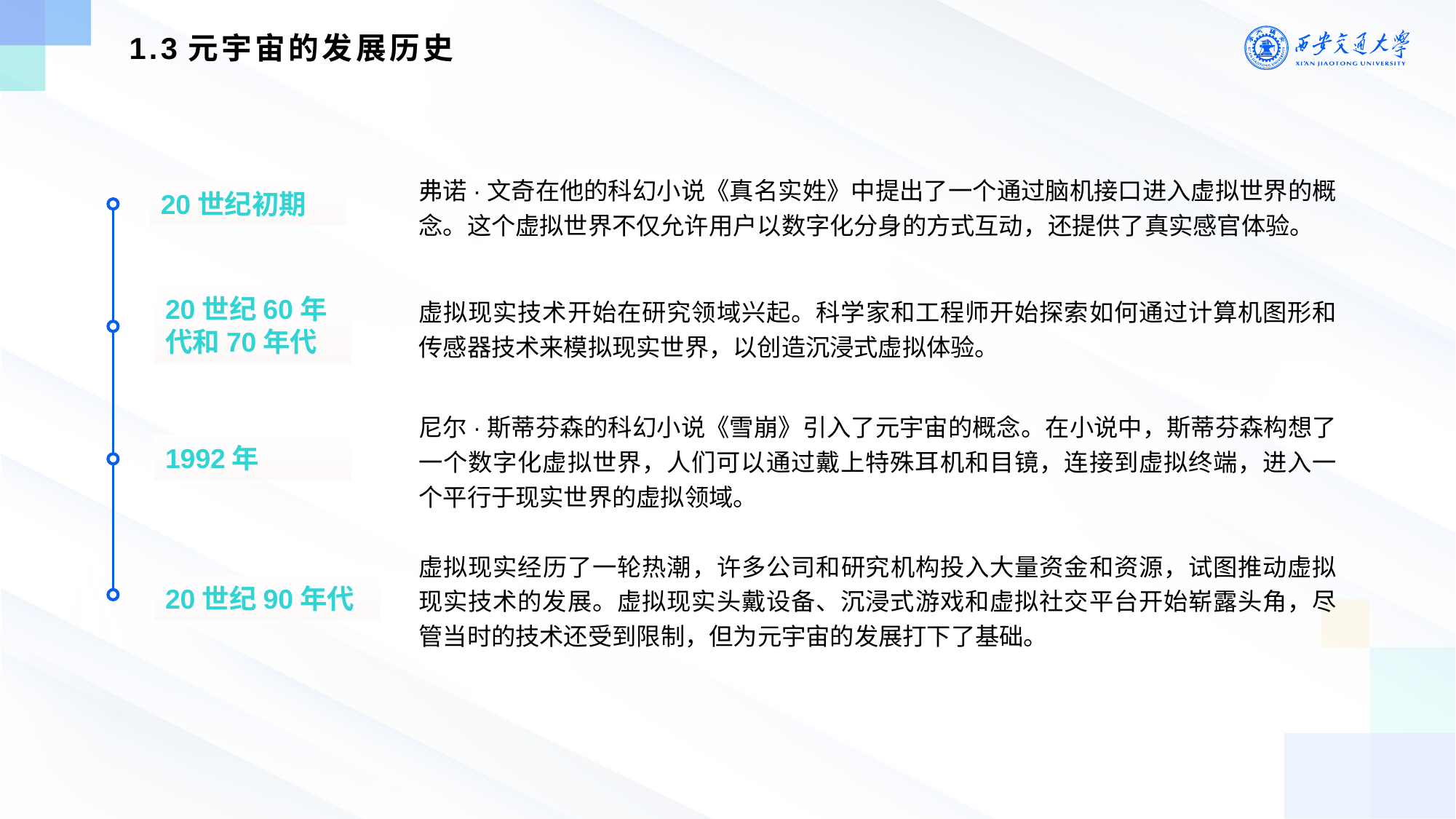

1.3元宇宙的发展历史
弗诺·文奇在他的科幻小说《真名实姓》中提出了一个通过脑机接口进入虚拟世界的概念。这个虚拟世界不仅允许用户以数字化分身的方式互动，还提供了真实感官体验。
20世纪初期

虚拟现实技术开始在研究领域兴起。科学家和工程师开始探索如何通过计算机图形和传感器技术来模拟现实世界，以创造沉浸式虚拟体验。
20世纪60年代和70年代

尼尔·斯蒂芬森的科幻小说《雪崩》引入了元宇宙的概念。在小说中，斯蒂芬森构想了一个数字化虚拟世界，人们可以通过戴上特殊耳机和目镜，连接到虚拟终端，进入一个平行于现实世界的虚拟领域。
1992年

虚拟现实经历了一轮热潮，许多公司和研究机构投入大量资金和资源，试图推动虚拟现实技术的发展。虚拟现实头戴设备、沉浸式游戏和虚拟社交平台开始崭露头角，尽管当时的技术还受到限制，但为元宇宙的发展打下了基础。
20世纪90年代